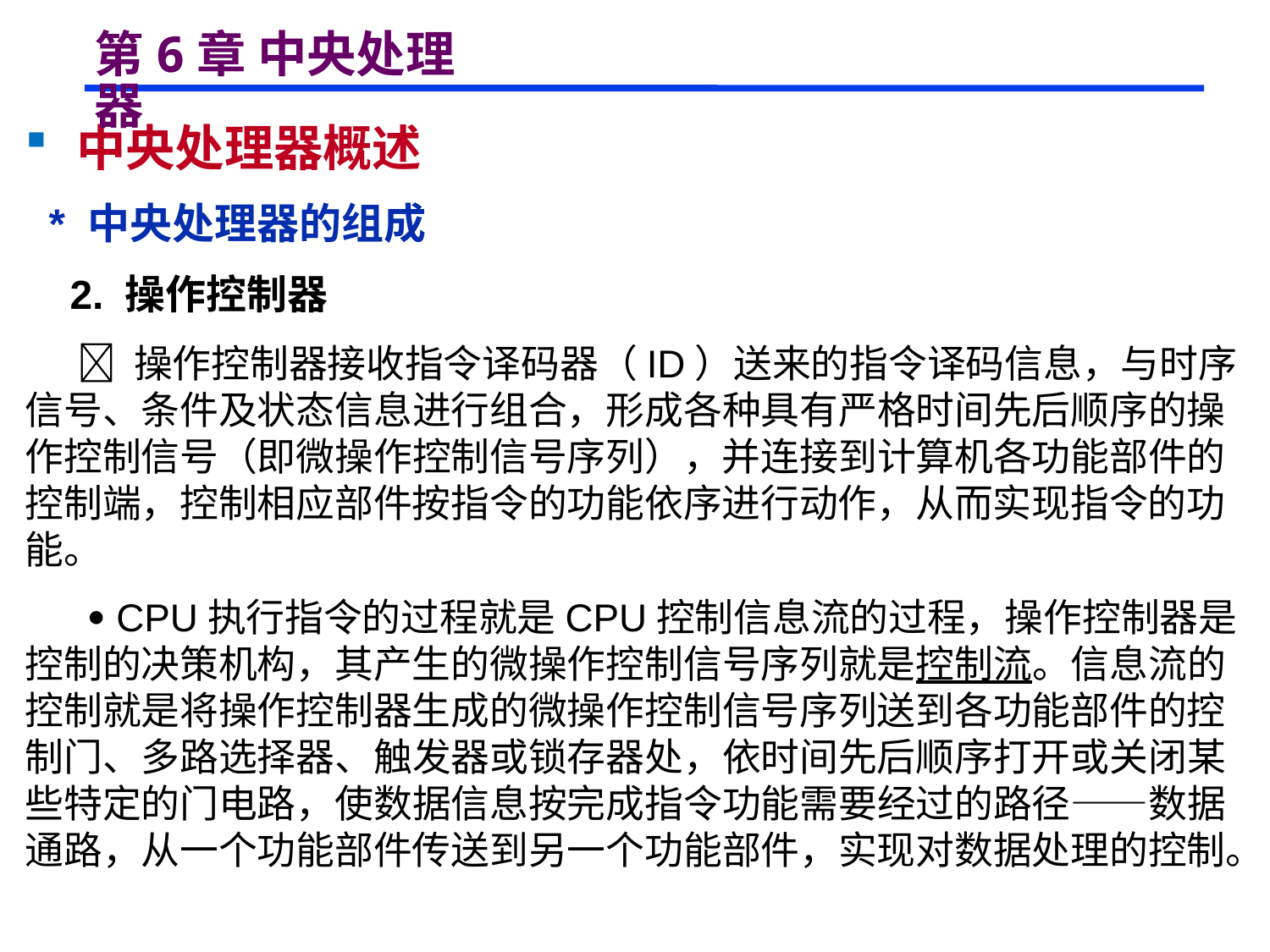

# 第6章 中央处理器
 中央处理器概述
  * 中央处理器的组成
    2. 操作控制器
      • 操作控制器接收指令译码器（ID）送来的指令译码信息，与时序信号、条件及状态信息进行组合，形成各种具有严格时间先后顺序的操作控制信号（即微操作控制信号序列），并连接到计算机各功能部件的控制端，控制相应部件按指令的功能依序进行动作，从而实现指令的功能。
      • CPU执行指令的过程就是CPU控制信息流的过程，操作控制器是控制的决策机构，其产生的微操作控制信号序列就是控制流。信息流的控制就是将操作控制器生成的微操作控制信号序列送到各功能部件的控制门、多路选择器、触发器或锁存器处，依时间先后顺序打开或关闭某些特定的门电路，使数据信息按完成指令功能需要经过的路径——数据通路，从一个功能部件传送到另一个功能部件，实现对数据处理的控制。